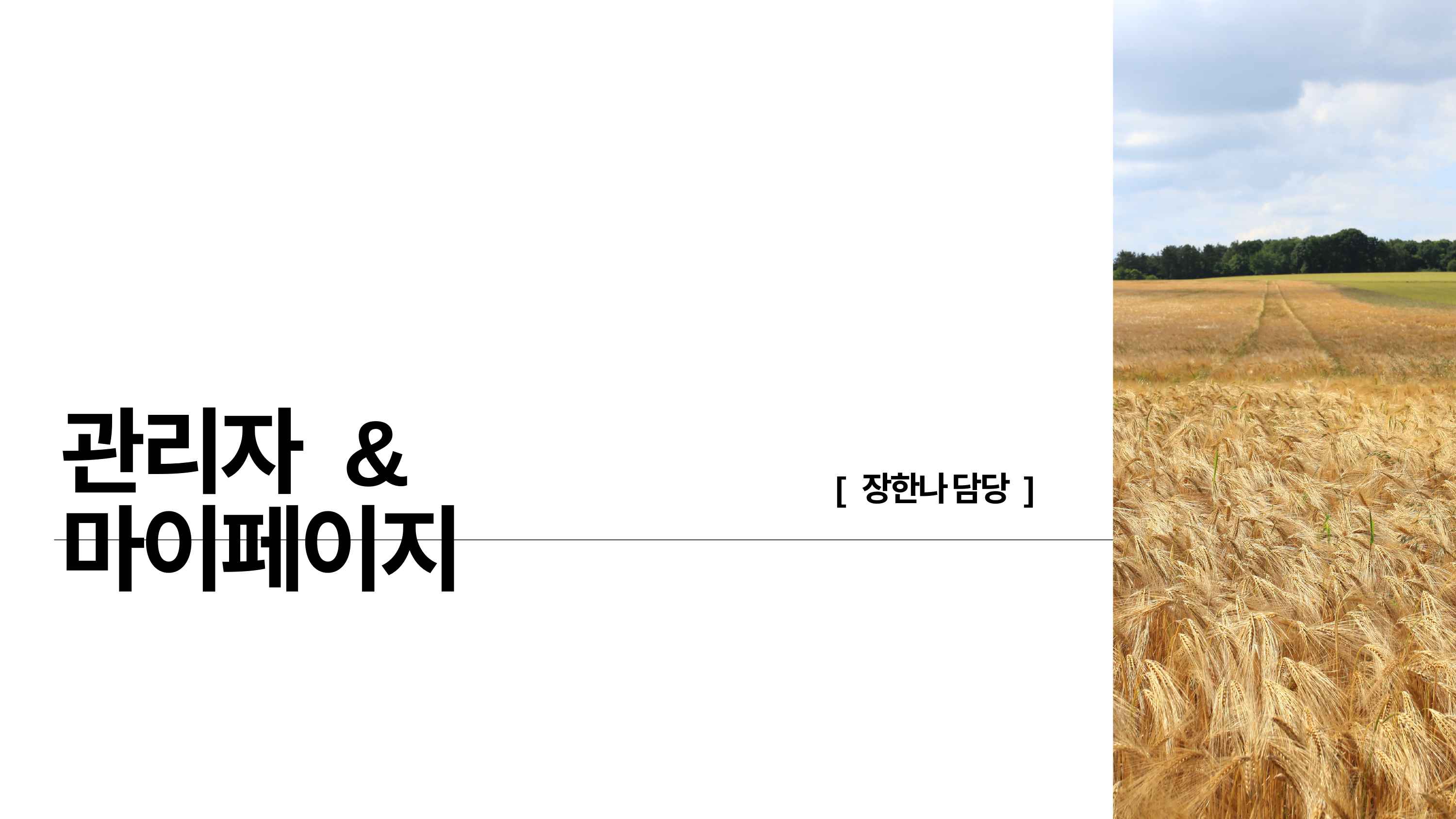

관리자 & 마이페이지
[ 장한나 담당 ]